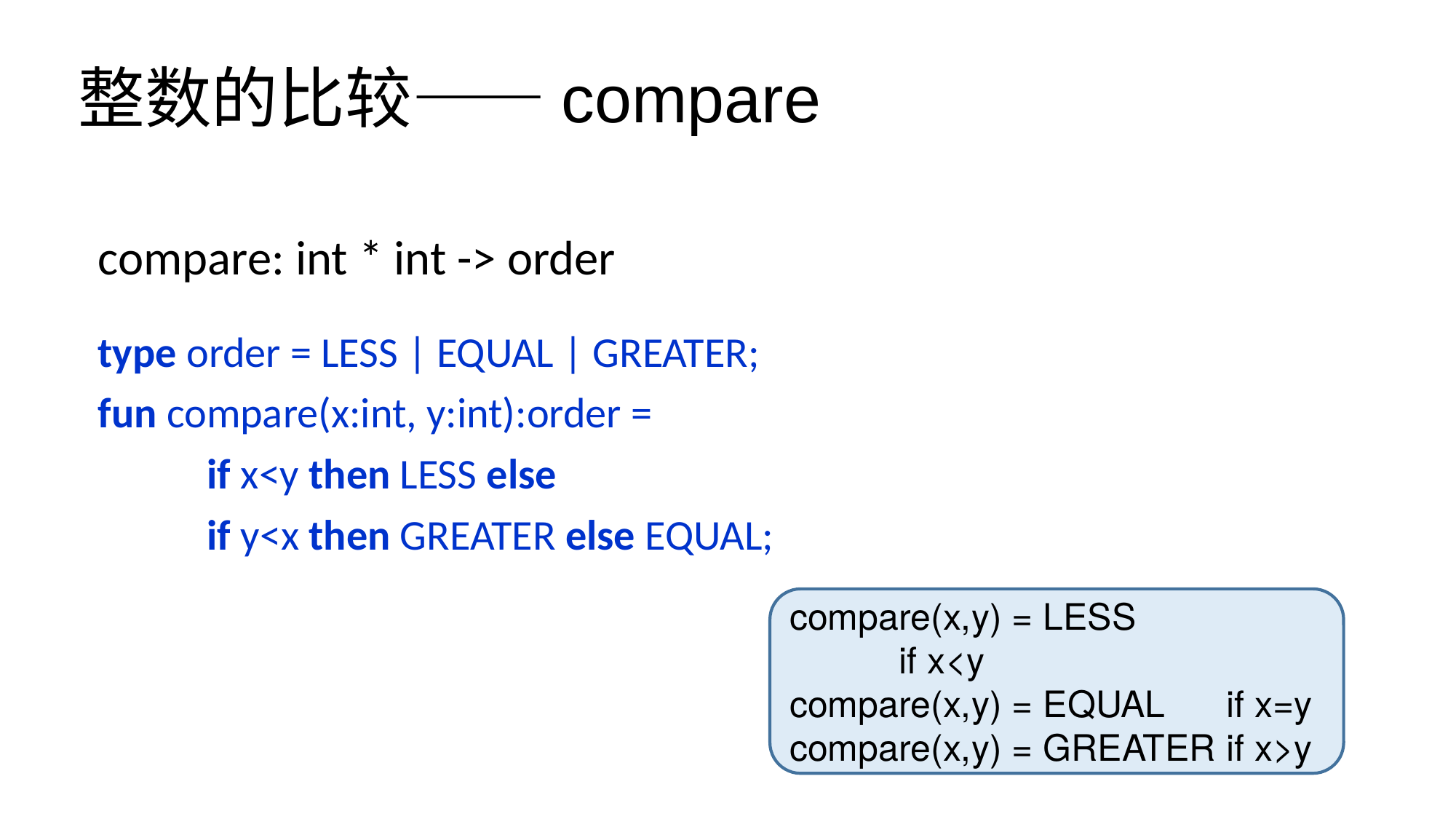

# 整数的比较——compare
compare: int * int -> order
type order = LESS | EQUAL | GREATER;
fun compare(x:int, y:int):order =
	if x<y then LESS else
	if y<x then GREATER else EQUAL;

compare(x,y) = LESS 	    	if x<y
compare(x,y) = EQUAL    	if x=y
compare(x,y) = GREATER 	if x>y